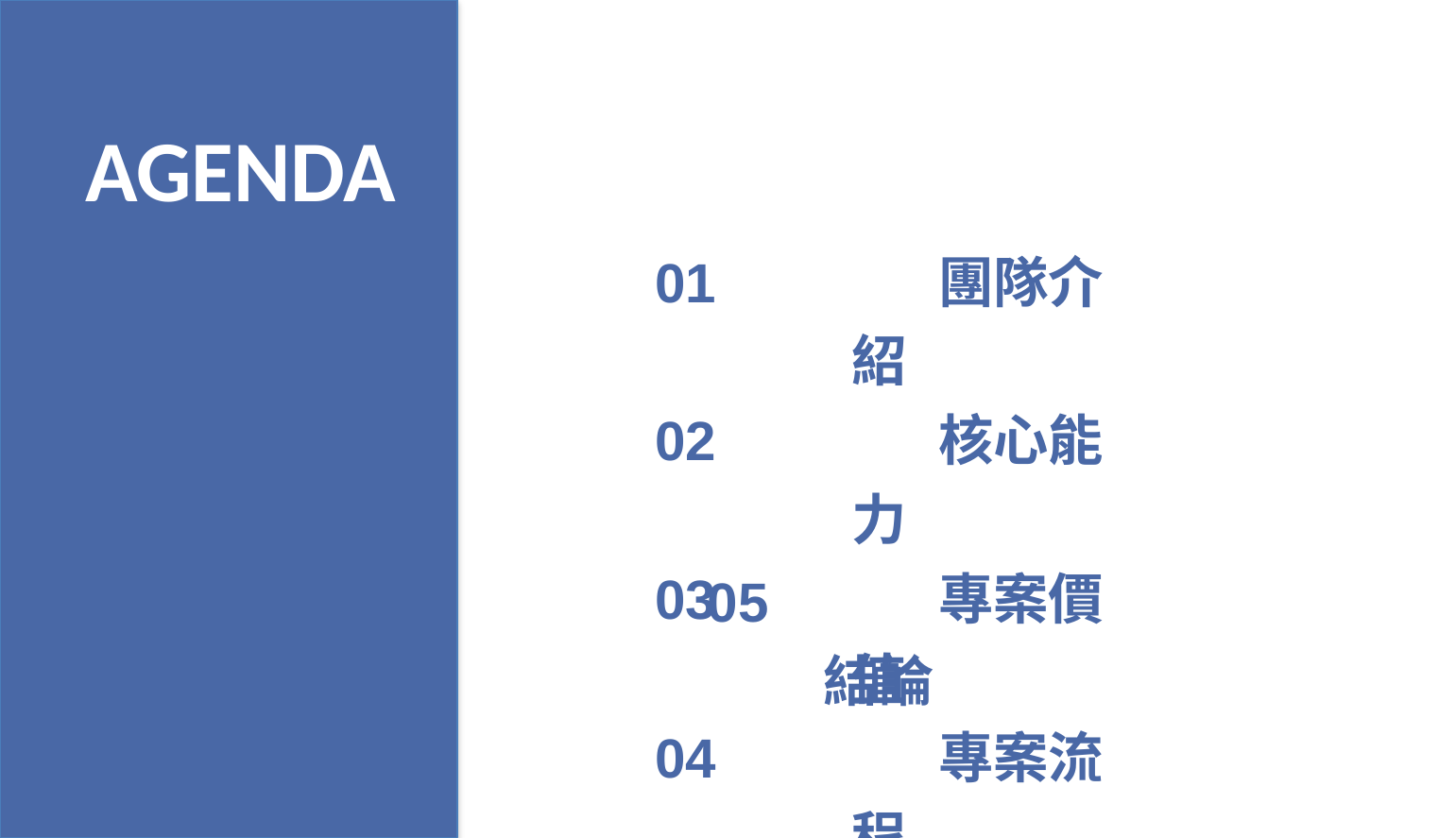

AGENDA
01		團隊介紹
02		核心能力
03		專案價值
04		專案流程
05		    結論